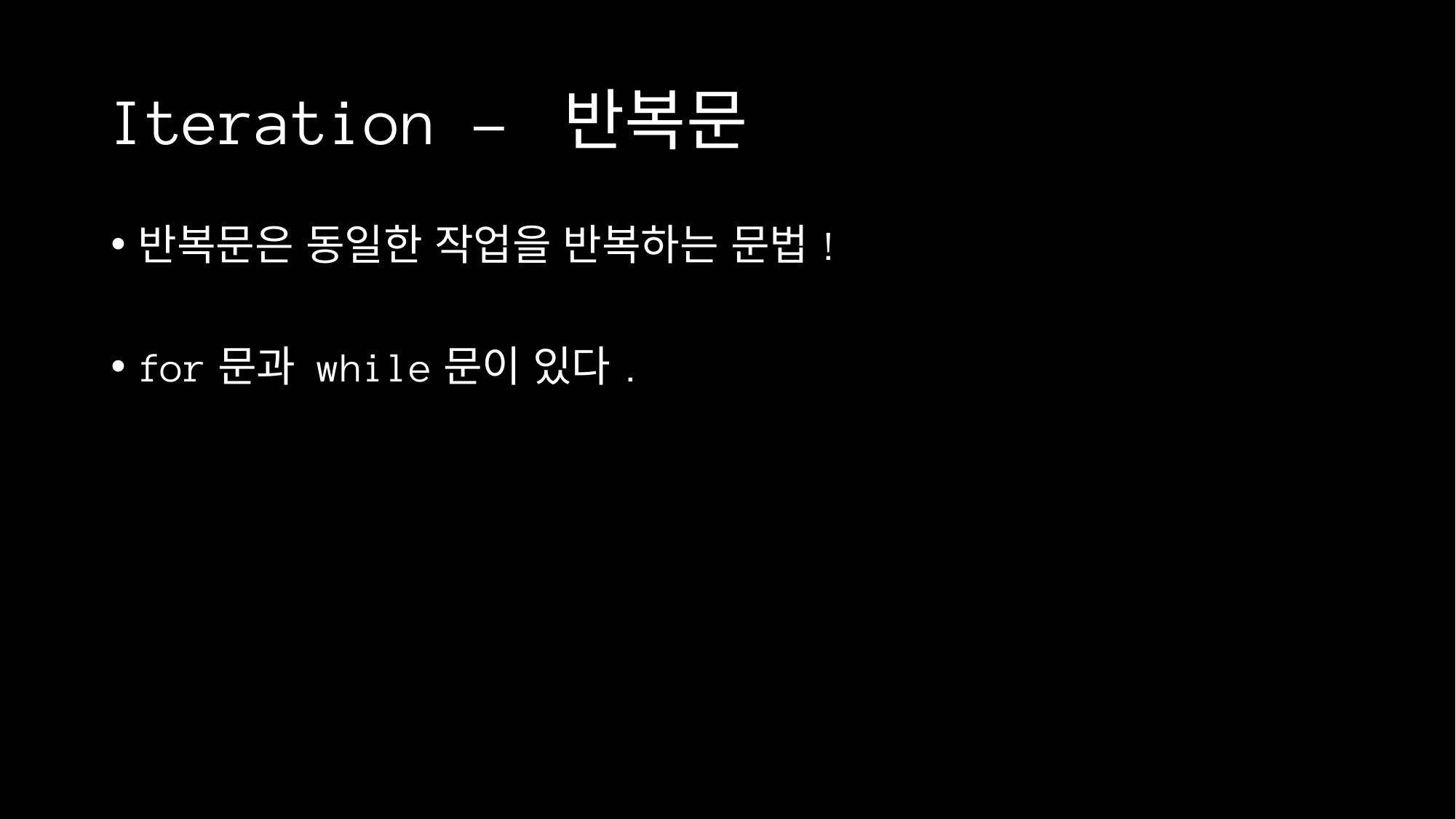

# Iteration - 반복문
반복문은 동일한 작업을 반복하는 문법!

for문과 while문이 있다.